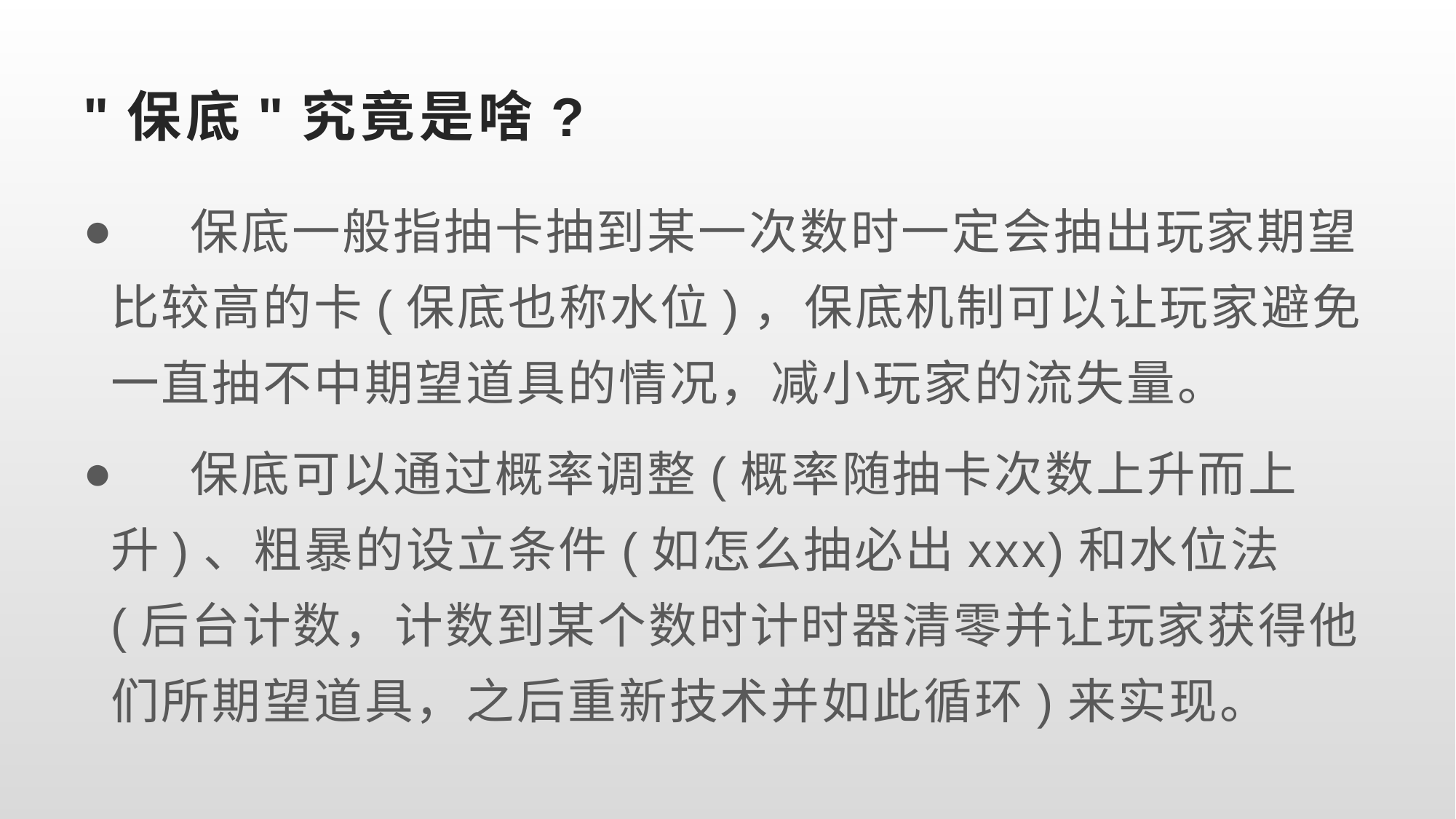

# "保底"究竟是啥?
     保底一般指抽卡抽到某一次数时一定会抽出玩家期望比较高的卡(保底也称水位)，保底机制可以让玩家避免一直抽不中期望道具的情况，减小玩家的流失量。
     保底可以通过概率调整(概率随抽卡次数上升而上升)、粗暴的设立条件(如怎么抽必出xxx)和水位法(后台计数，计数到某个数时计时器清零并让玩家获得他们所期望道具，之后重新技术并如此循环)来实现。